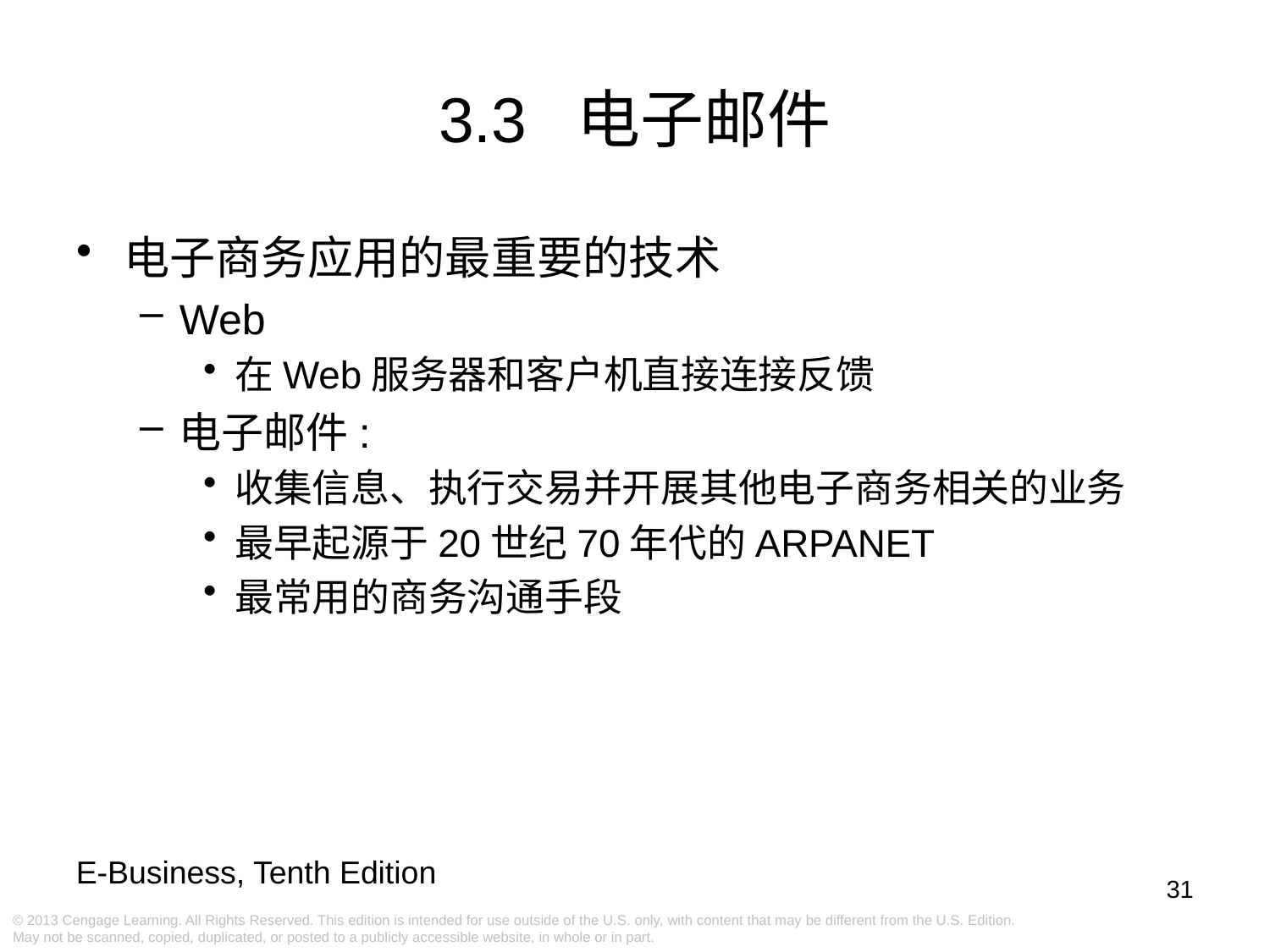

3.3  电子邮件
电子商务应用的最重要的技术
Web
在Web服务器和客户机直接连接反馈
电子邮件:
收集信息、执行交易并开展其他电子商务相关的业务
最早起源于20世纪70年代的ARPANET
最常用的商务沟通手段
31